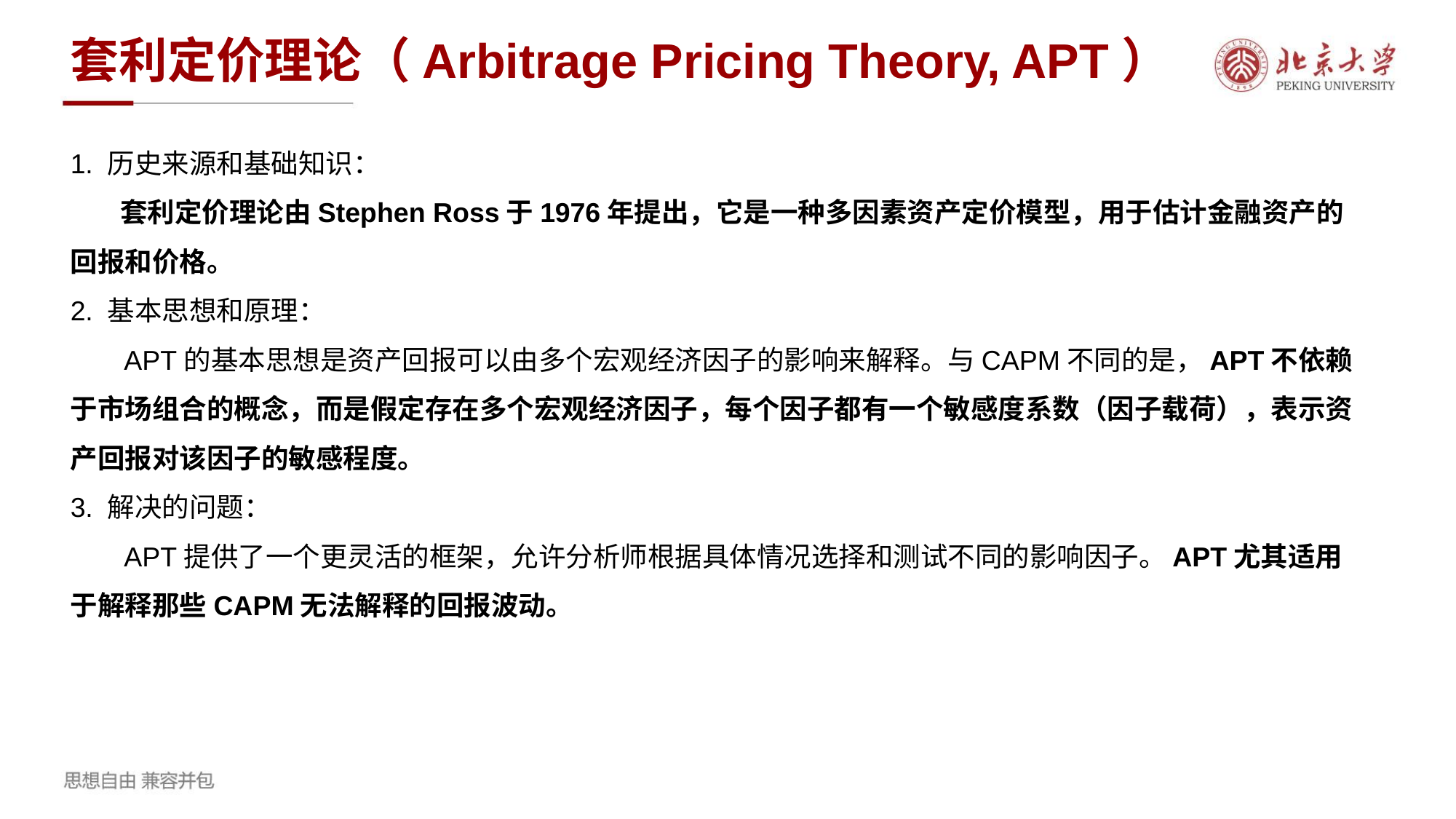

套利定价理论（Arbitrage Pricing Theory, APT）
1. 历史来源和基础知识：
       套利定价理论由Stephen Ross于1976年提出，它是一种多因素资产定价模型，用于估计金融资产的回报和价格。
2. 基本思想和原理：
       APT的基本思想是资产回报可以由多个宏观经济因子的影响来解释。与CAPM不同的是，APT不依赖于市场组合的概念，而是假定存在多个宏观经济因子，每个因子都有一个敏感度系数（因子载荷），表示资产回报对该因子的敏感程度。
3. 解决的问题：
       APT提供了一个更灵活的框架，允许分析师根据具体情况选择和测试不同的影响因子。APT尤其适用于解释那些CAPM无法解释的回报波动。